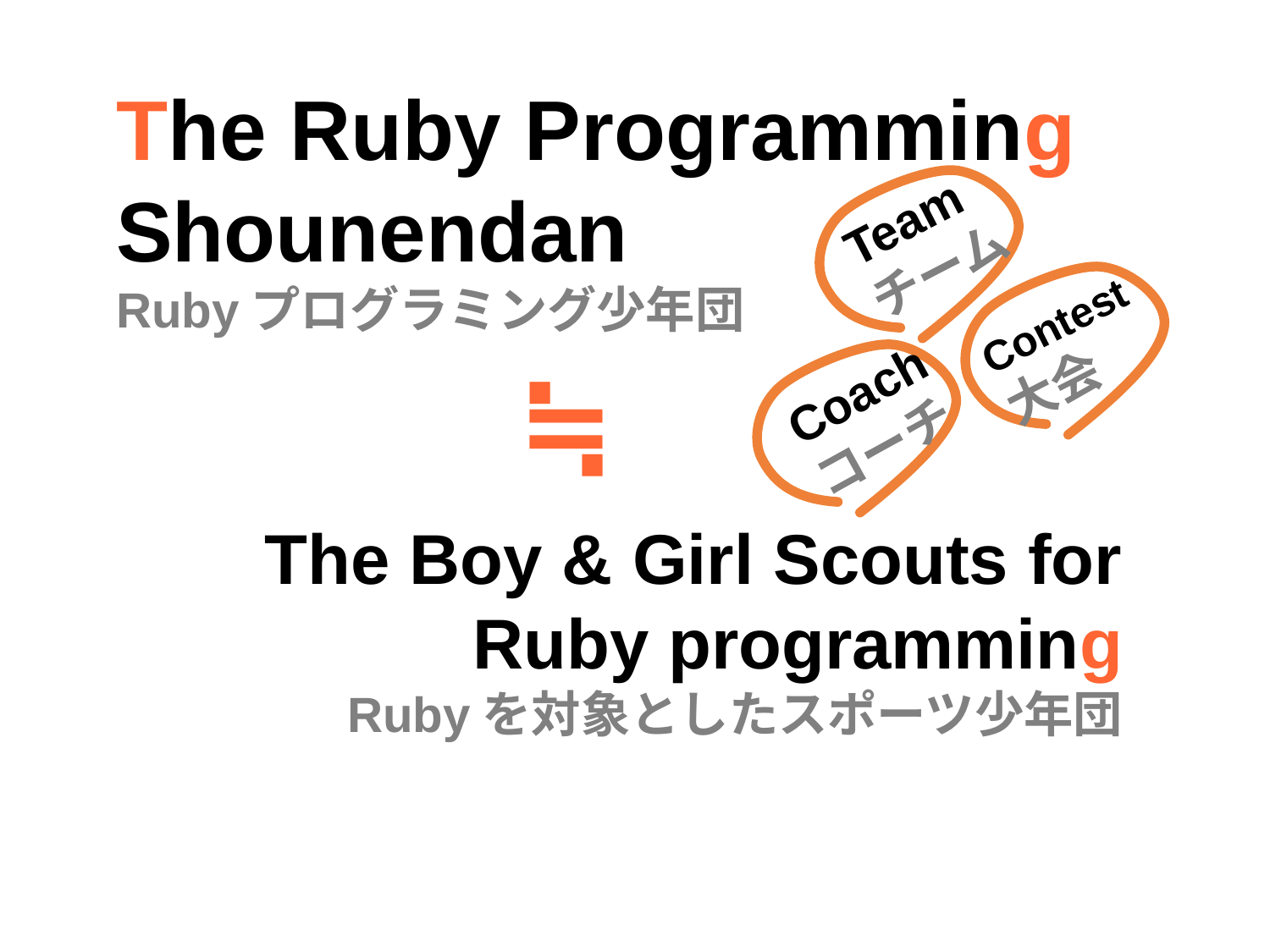

The Ruby Programming Shounendan
Rubyプログラミング少年団
Team
チーム

Contest
大会
Coach
コーチ
≒

The Boy & Girl Scouts for
Ruby programming
Rubyを対象としたスポーツ少年団